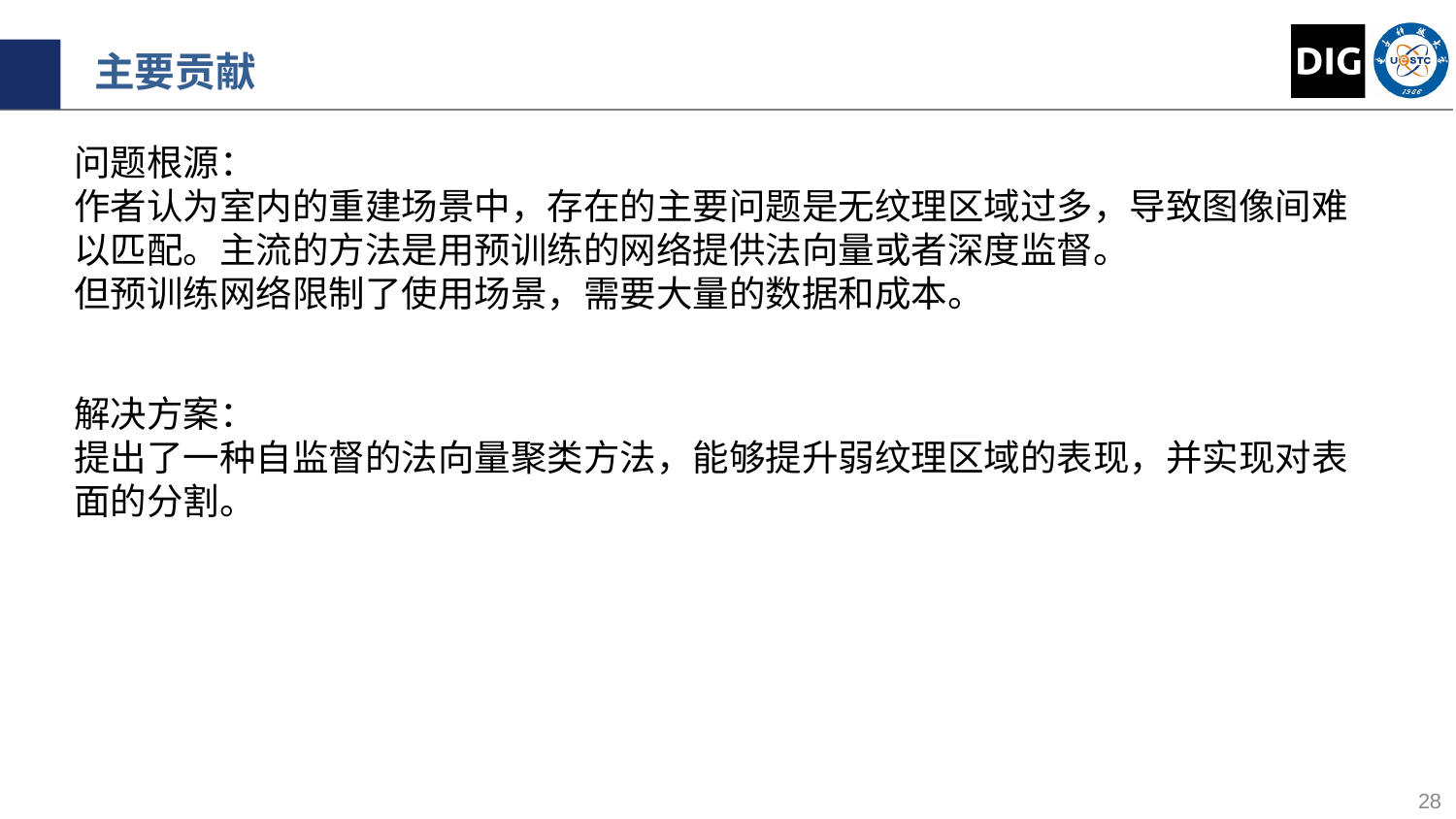

主要贡献
问题根源：
作者认为室内的重建场景中，存在的主要问题是无纹理区域过多，导致图像间难以匹配。主流的方法是用预训练的网络提供法向量或者深度监督。
但预训练网络限制了使用场景，需要大量的数据和成本。
解决方案：
提出了一种自监督的法向量聚类方法，能够提升弱纹理区域的表现，并实现对表面的分割。
28